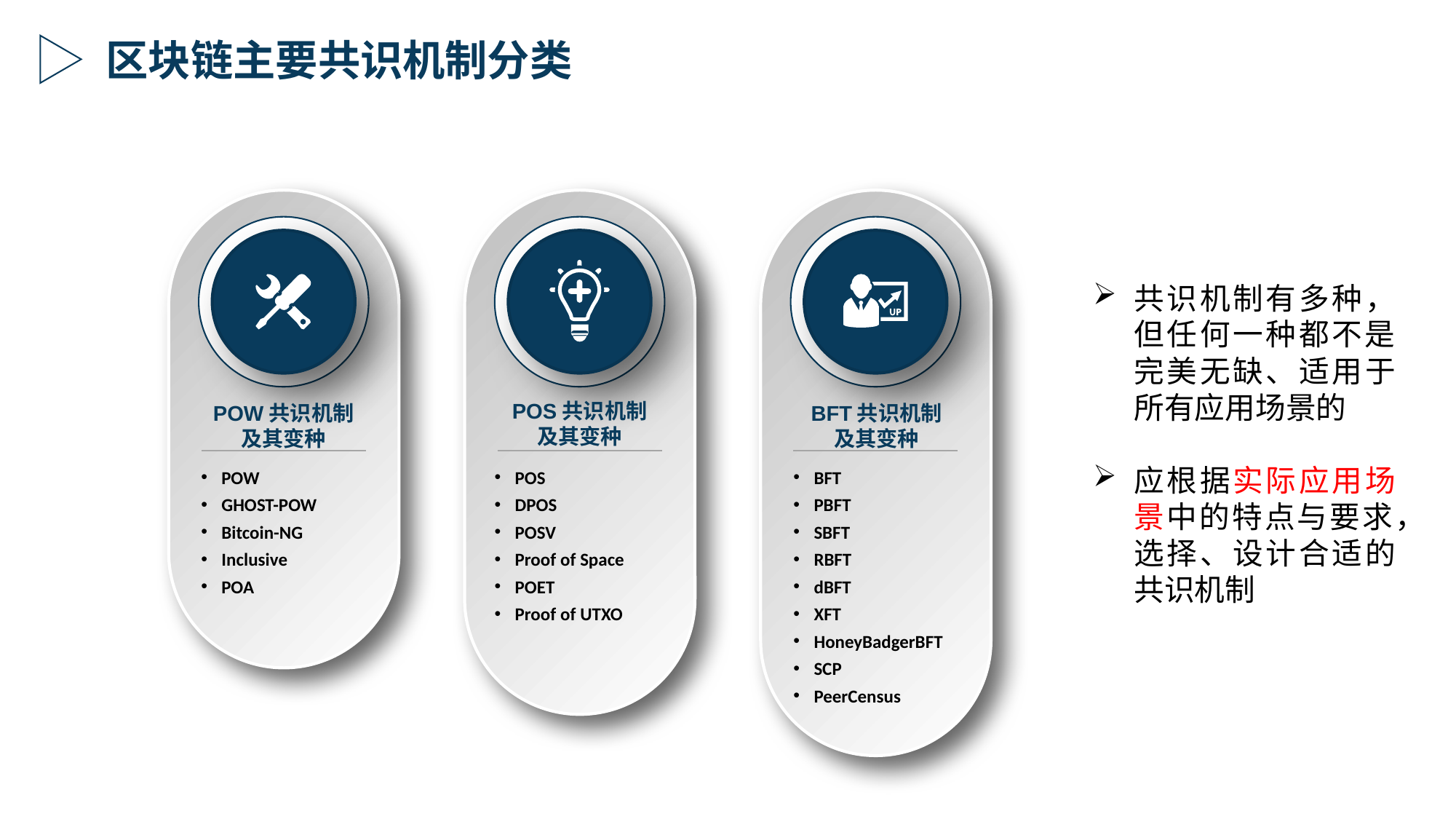

区块链主要共识机制分类

共识机制有多种，但任何一种都不是完美无缺、适用于所有应用场景的

应根据实际应用场景中的特点与要求，选择、设计合适的共识机制

POS共识机制
及其变种
POW共识机制
及其变种
BFT共识机制
及其变种
POW
GHOST-POW
Bitcoin-NG
Inclusive
POA

POS
DPOS
POSV
Proof of Space
POET
Proof of UTXO
BFT
PBFT
SBFT
RBFT
dBFT
XFT
HoneyBadgerBFT
SCP
PeerCensus